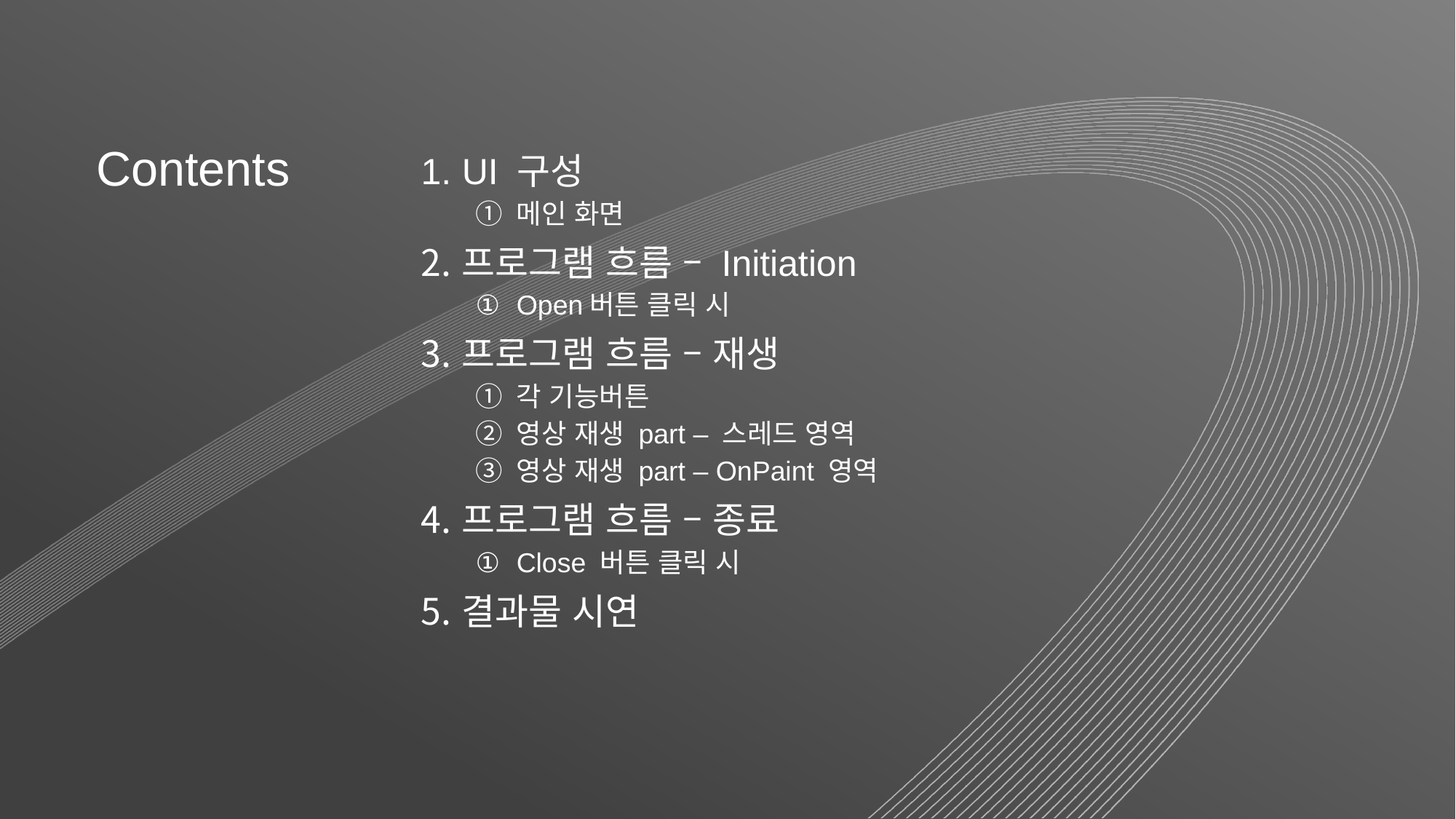

UI 구성
메인 화면
프로그램 흐름 – Initiation
Open버튼 클릭 시
프로그램 흐름 – 재생
각 기능버튼
영상 재생 part – 스레드 영역
영상 재생 part – OnPaint 영역
프로그램 흐름 – 종료
Close 버튼 클릭 시
결과물 시연